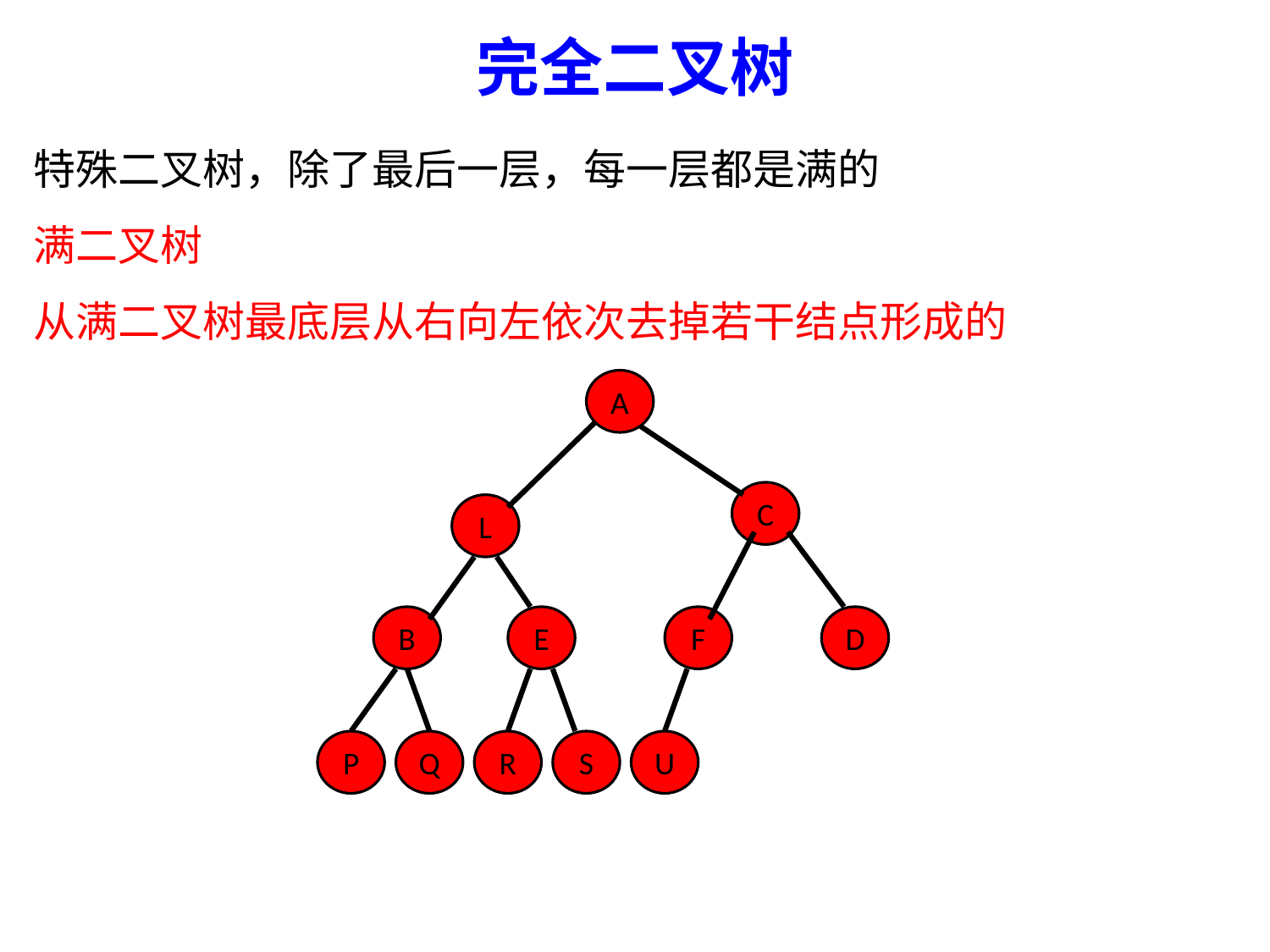

完全二叉树
特殊二叉树，除了最后一层，每一层都是满的
满二叉树
从满二叉树最底层从右向左依次去掉若干结点形成的
A

C
L

B
E
F
D

P
Q
R
S
U